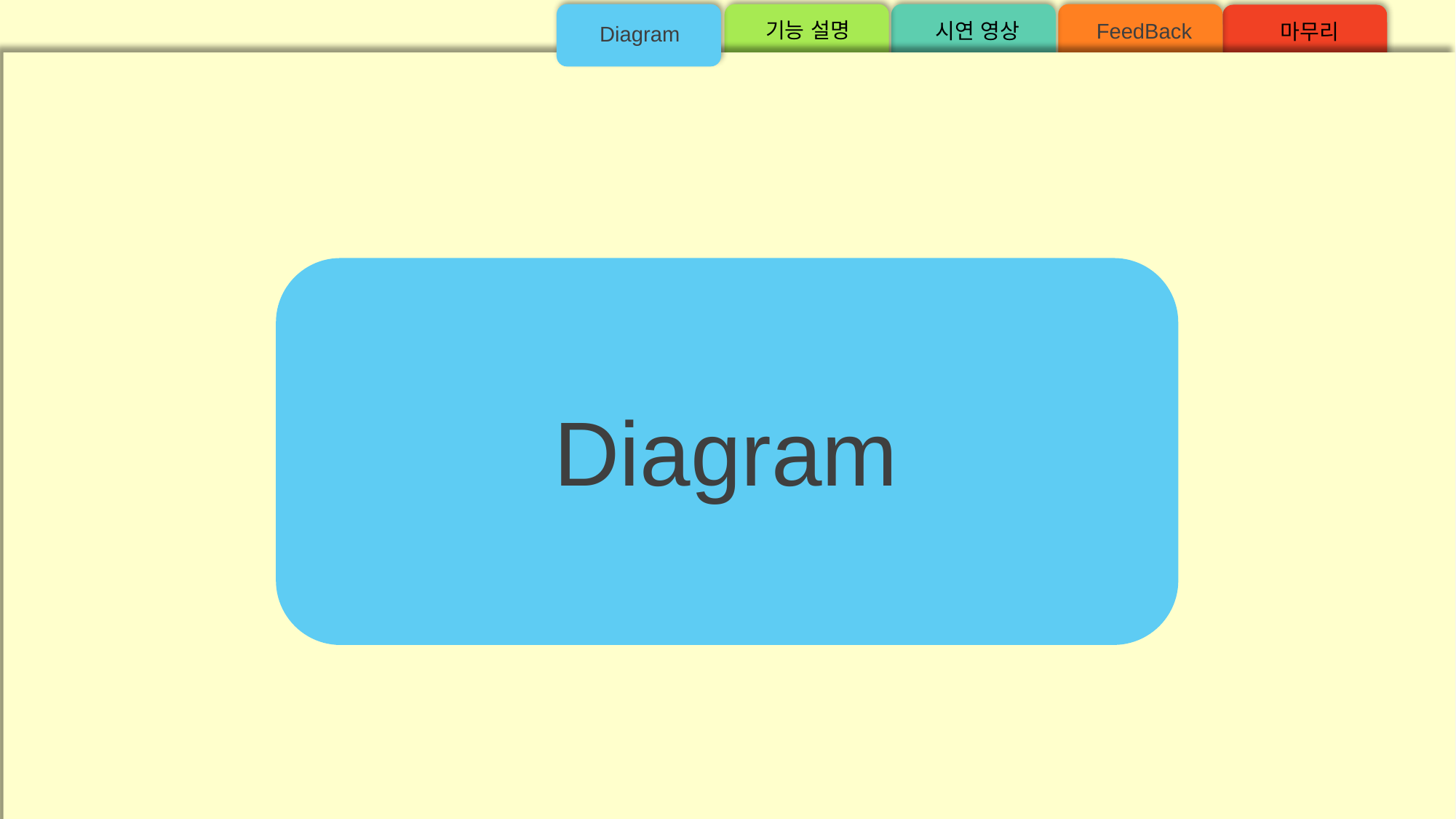

기능 설명
시연 영상
FeedBack
마무리
Diagram

Diagram